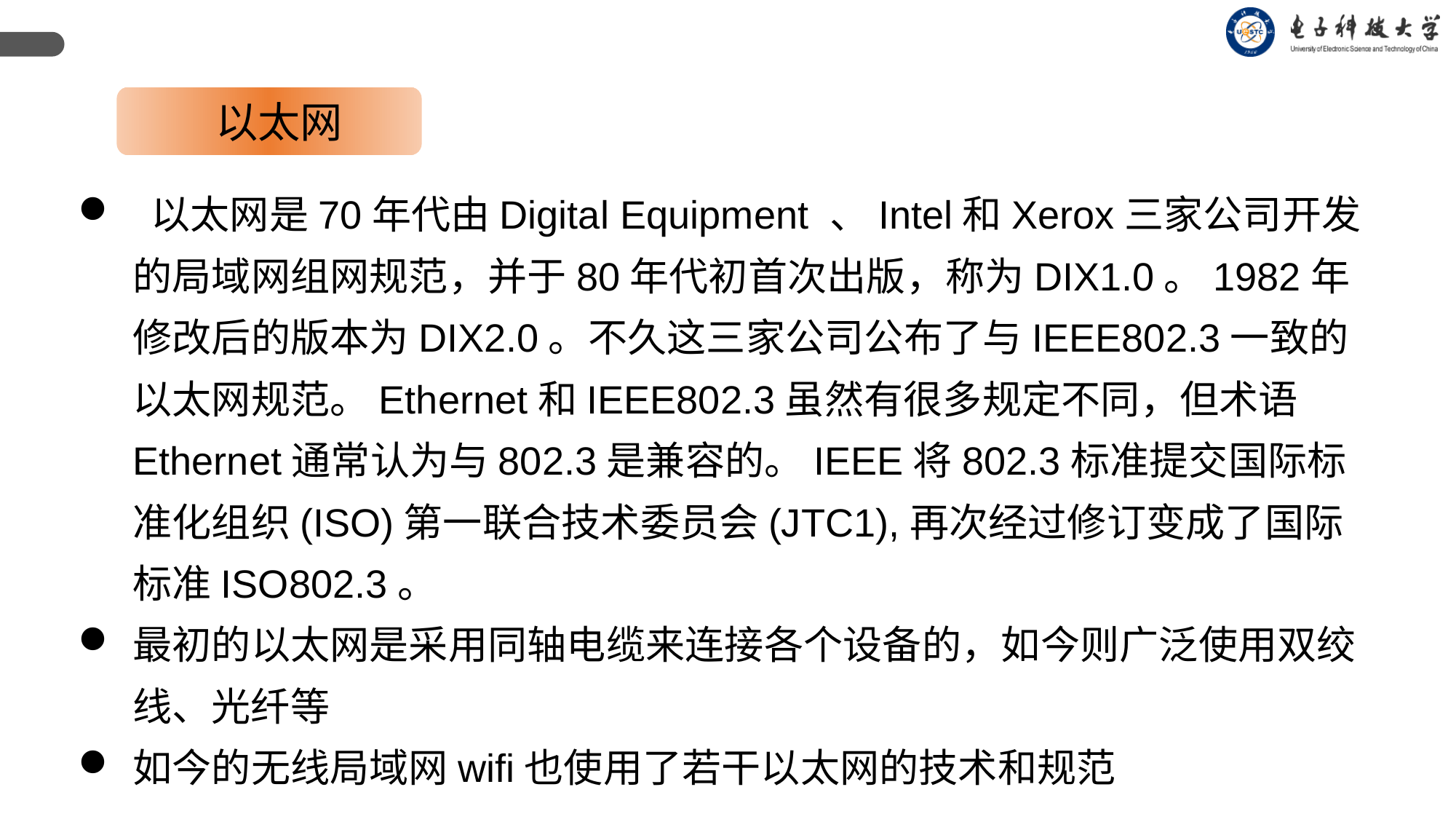

以太网
 以太网是70年代由Digital Equipment 、Intel和Xerox三家公司开发的局域网组网规范，并于80年代初首次出版，称为DIX1.0。1982年修改后的版本为DIX2.0。不久这三家公司公布了与IEEE802.3一致的以太网规范。Ethernet和IEEE802.3虽然有很多规定不同，但术语Ethernet通常认为与802.3是兼容的。IEEE将802.3标准提交国际标准化组织(ISO)第一联合技术委员会(JTC1),再次经过修订变成了国际标准ISO802.3。
最初的以太网是采用同轴电缆来连接各个设备的，如今则广泛使用双绞线、光纤等
如今的无线局域网wifi也使用了若干以太网的技术和规范